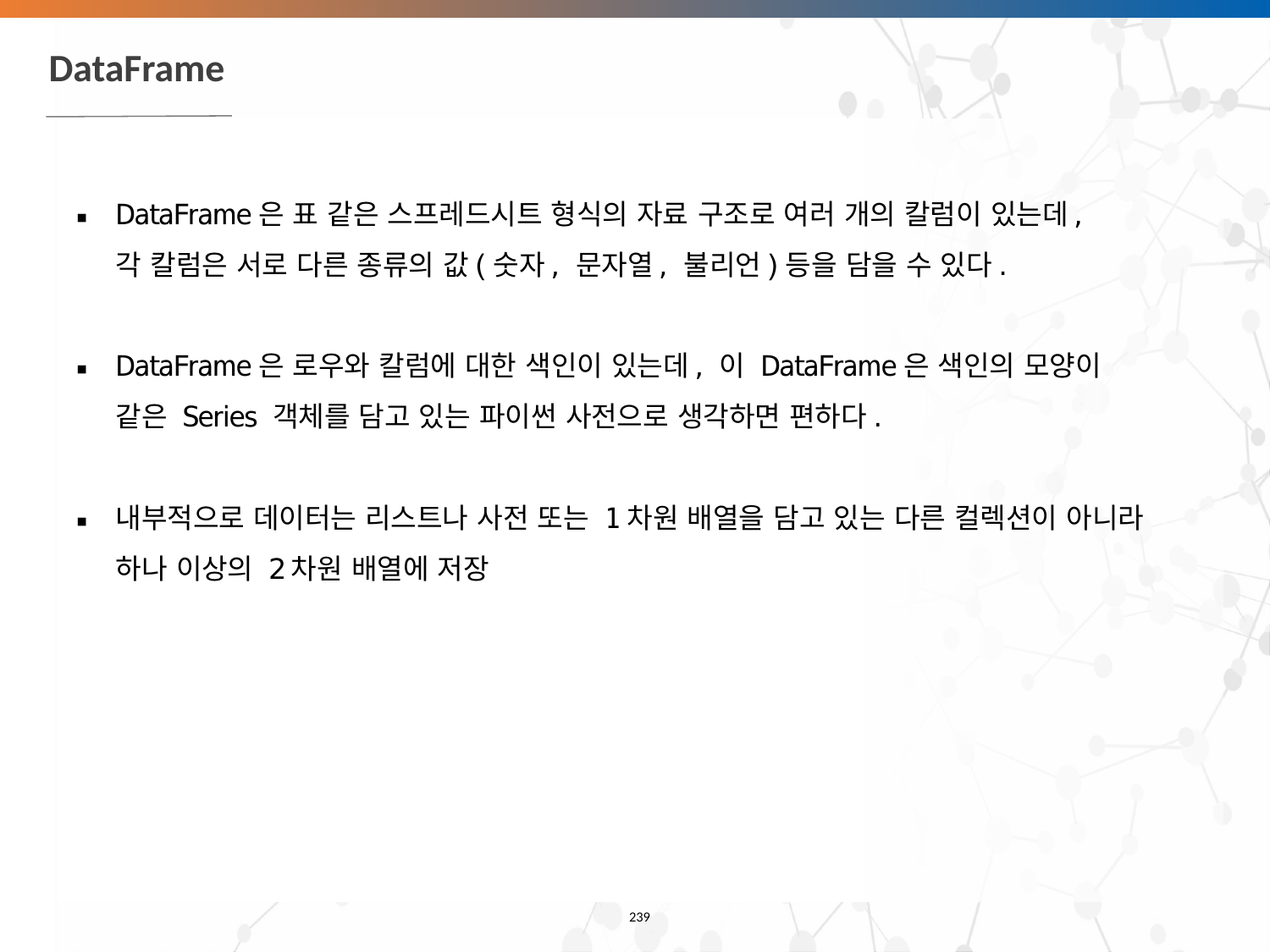

# DataFrame
DataFrame은 표 같은 스프레드시트 형식의 자료 구조로 여러 개의 칼럼이 있는데,
각 칼럼은 서로 다른 종류의 값(숫자, 문자열, 불리언)등을 담을 수 있다.

DataFrame은 로우와 칼럼에 대한 색인이 있는데, 이 DataFrame은 색인의 모양이
같은 Series 객체를 담고 있는 파이썬 사전으로 생각하면 편하다.

내부적으로 데이터는 리스트나 사전 또는 1차원 배열을 담고 있는 다른 컬렉션이 아니라 하나 이상의 2차원 배열에 저장
239